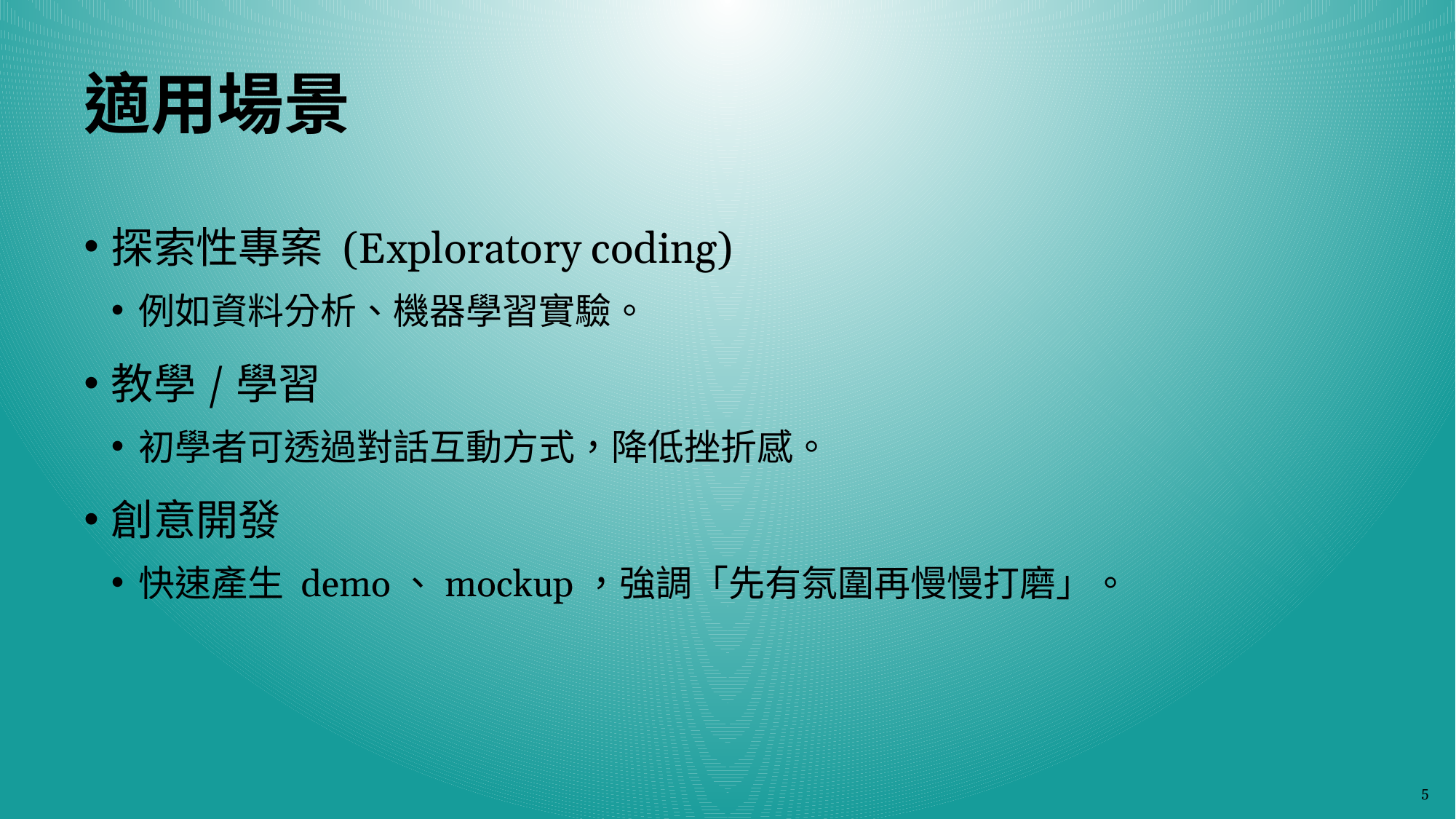

# 適用場景
探索性專案 (Exploratory coding)
例如資料分析、機器學習實驗。
教學/學習
初學者可透過對話互動方式，降低挫折感。
創意開發
快速產生 demo、mockup，強調「先有氛圍再慢慢打磨」。
5